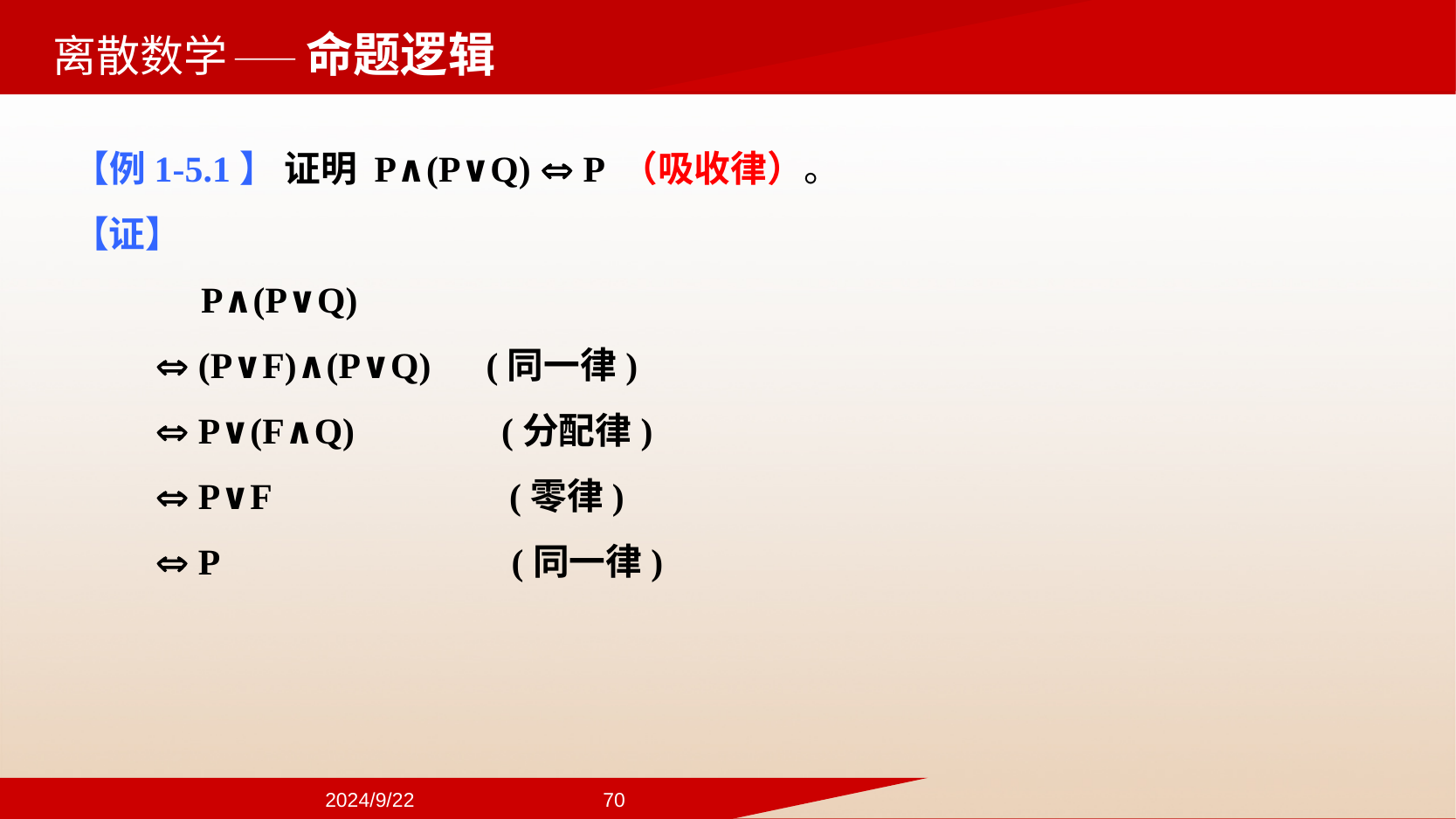

——命题逻辑
【例1-5.1】 证明 P∧(P∨Q) ⇔ P （吸收律）。
【证】
              P∧(P∨Q)
         ⇔ (P∨F)∧(P∨Q)      (同一律)
         ⇔ P∨(F∧Q)                (分配律)
         ⇔ P∨F                          (零律)
         ⇔ P                                (同一律)
2024/9/22
70